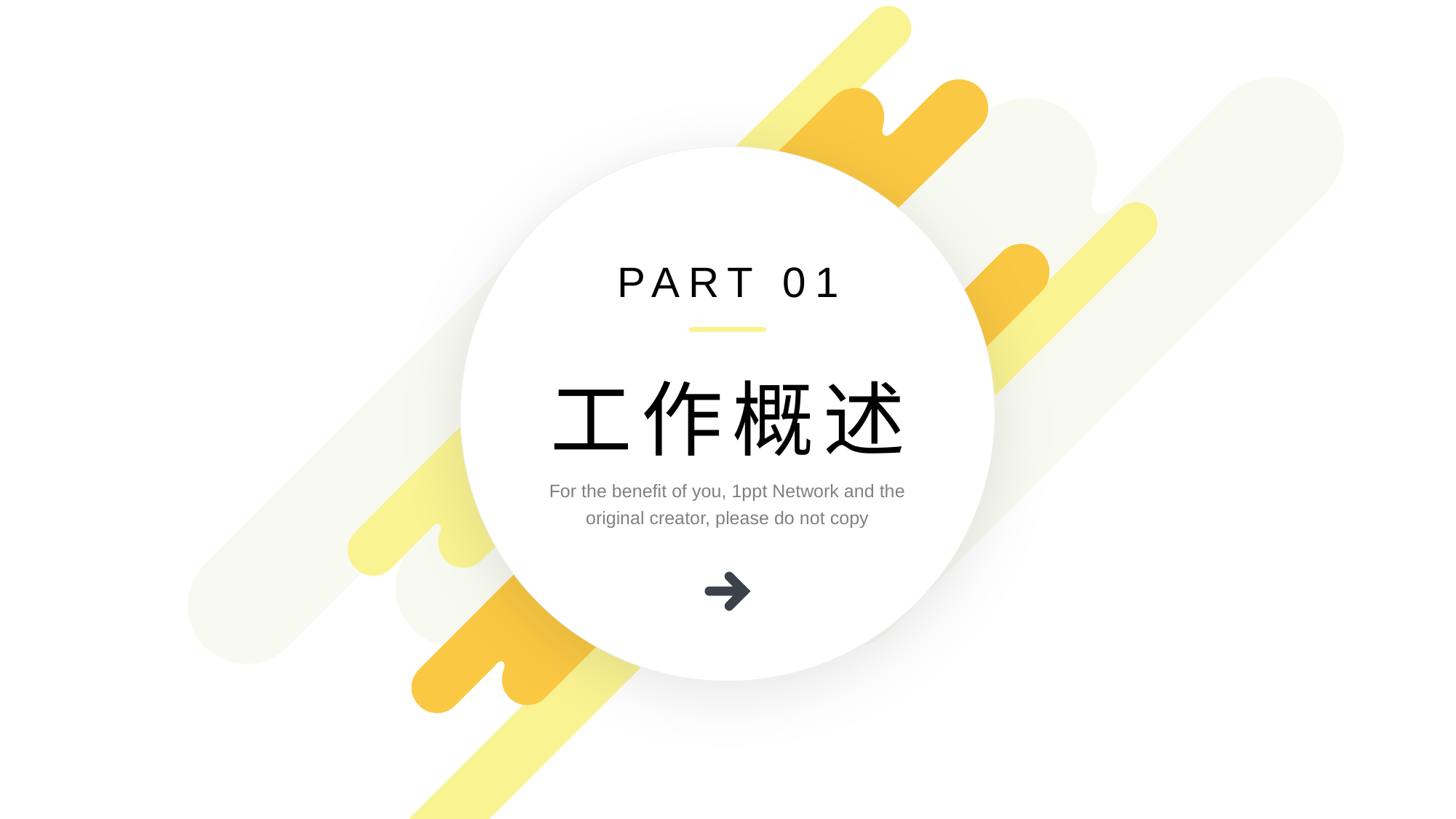

PART 01

工作概述
For the benefit of you, 1ppt Network and the original creator, please do not copy